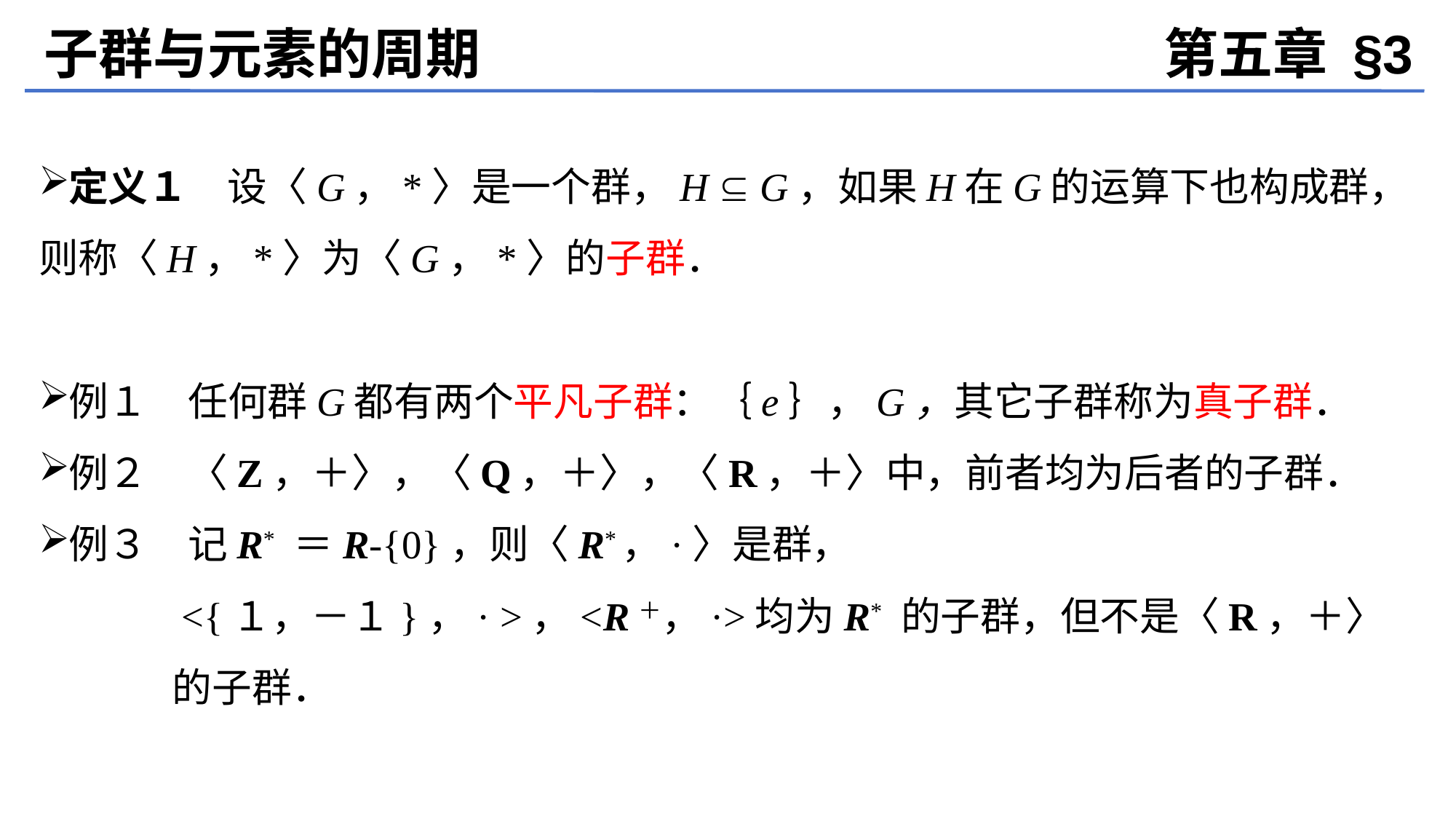

子群与元素的周期
第五章 §3
定义１　设〈G，*〉是一个群，H ⊆ G，如果H在G的运算下也构成群，则称〈H，*〉为〈G，*〉的子群．

例１　任何群G都有两个平凡子群：｛e｝，G，其它子群称为真子群．
例２　〈Z，＋〉，〈Q，＋〉，〈R，＋〉中，前者均为后者的子群．
例３　记R* ＝R-{0}，则〈R*，·〉是群，
	    <{１，－１}，· >，<R＋，·>均为R* 的子群，但不是〈R，＋〉
              的子群．